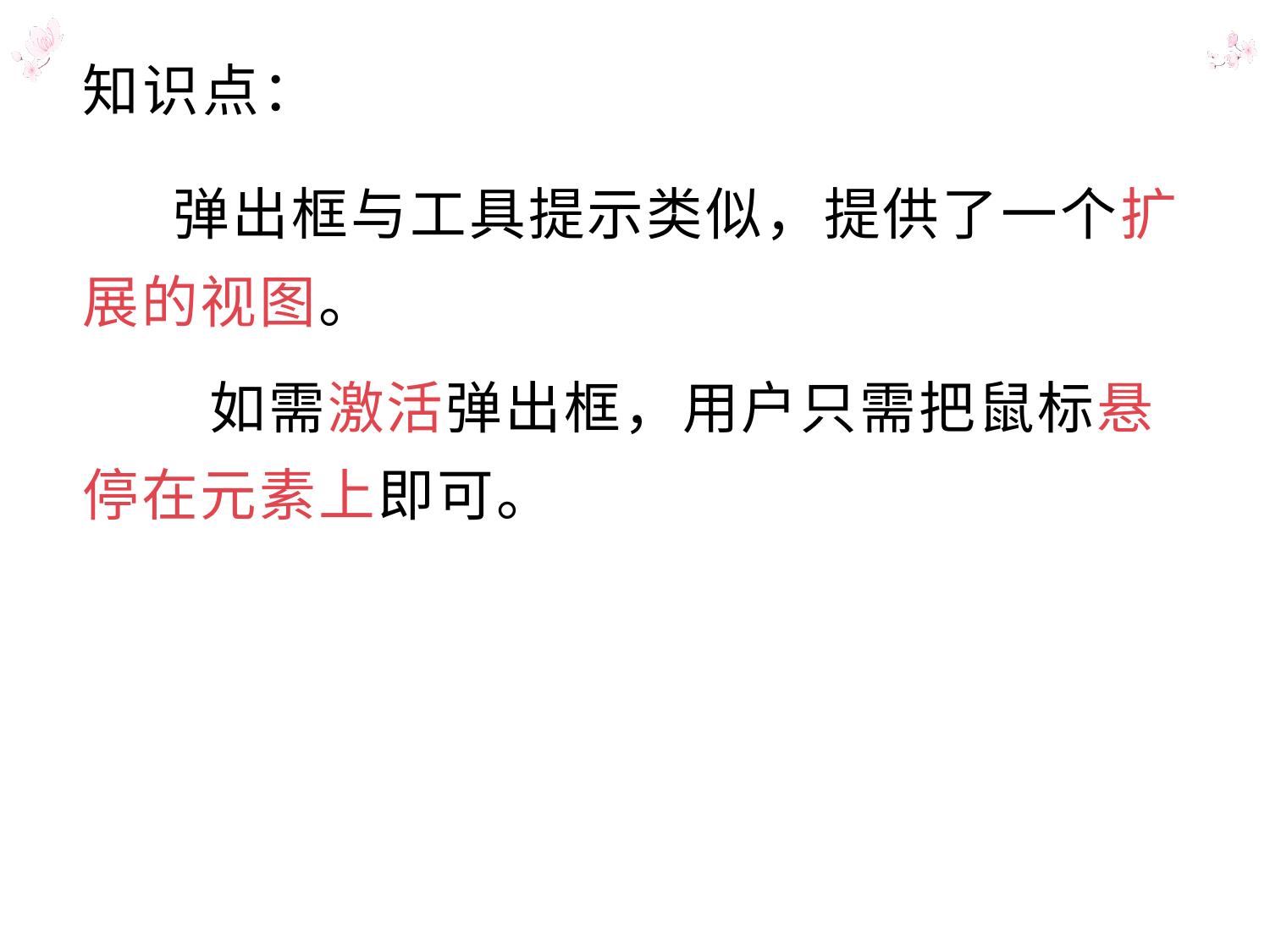

# 知识点：
     弹出框与工具提示类似，提供了一个扩展的视图。
	如需激活弹出框，用户只需把鼠标悬停在元素上即可。